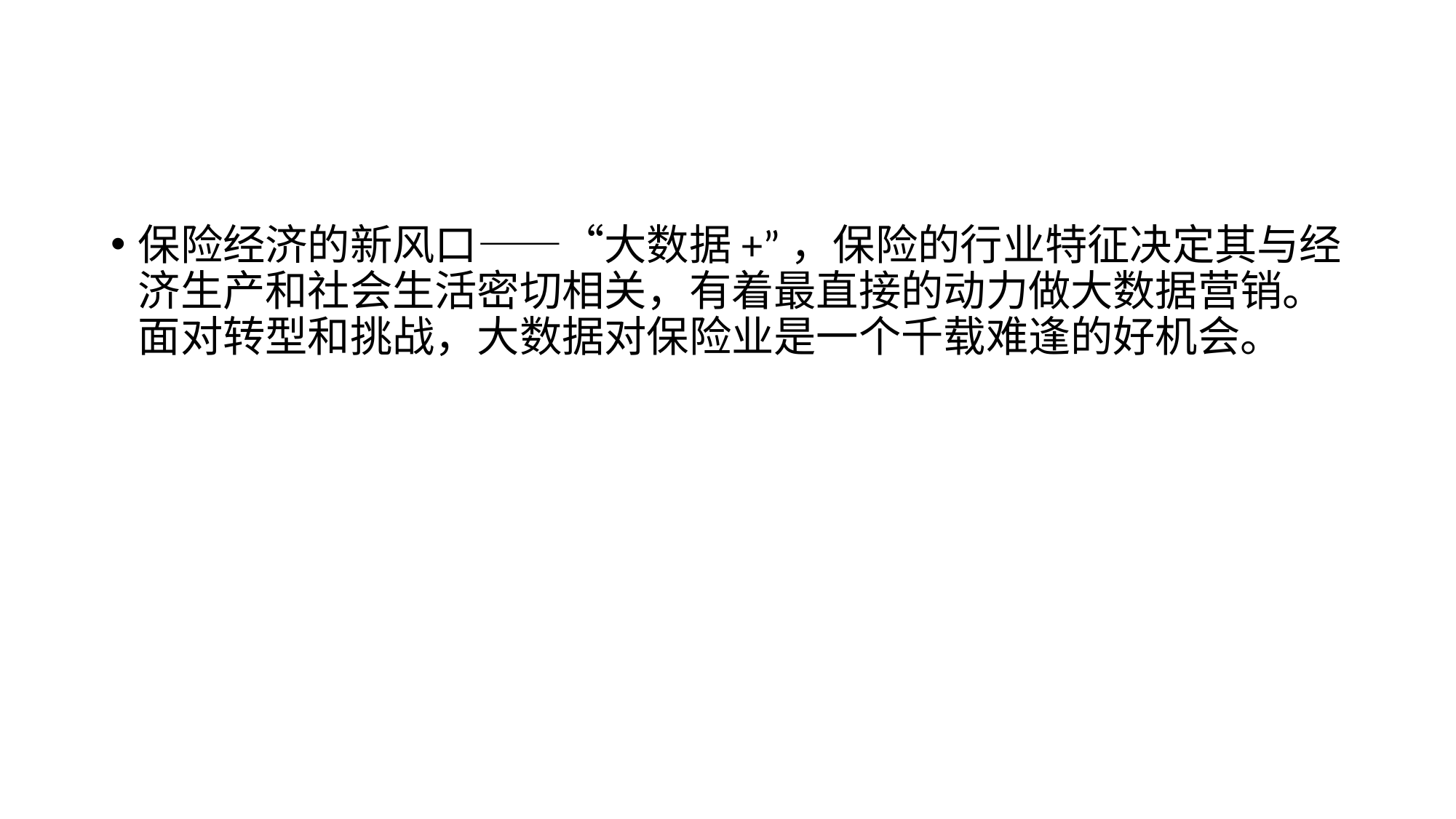

#
保险经济的新风口——“大数据+”，保险的行业特征决定其与经济生产和社会生活密切相关，有着最直接的动力做大数据营销。面对转型和挑战，大数据对保险业是一个千载难逢的好机会。